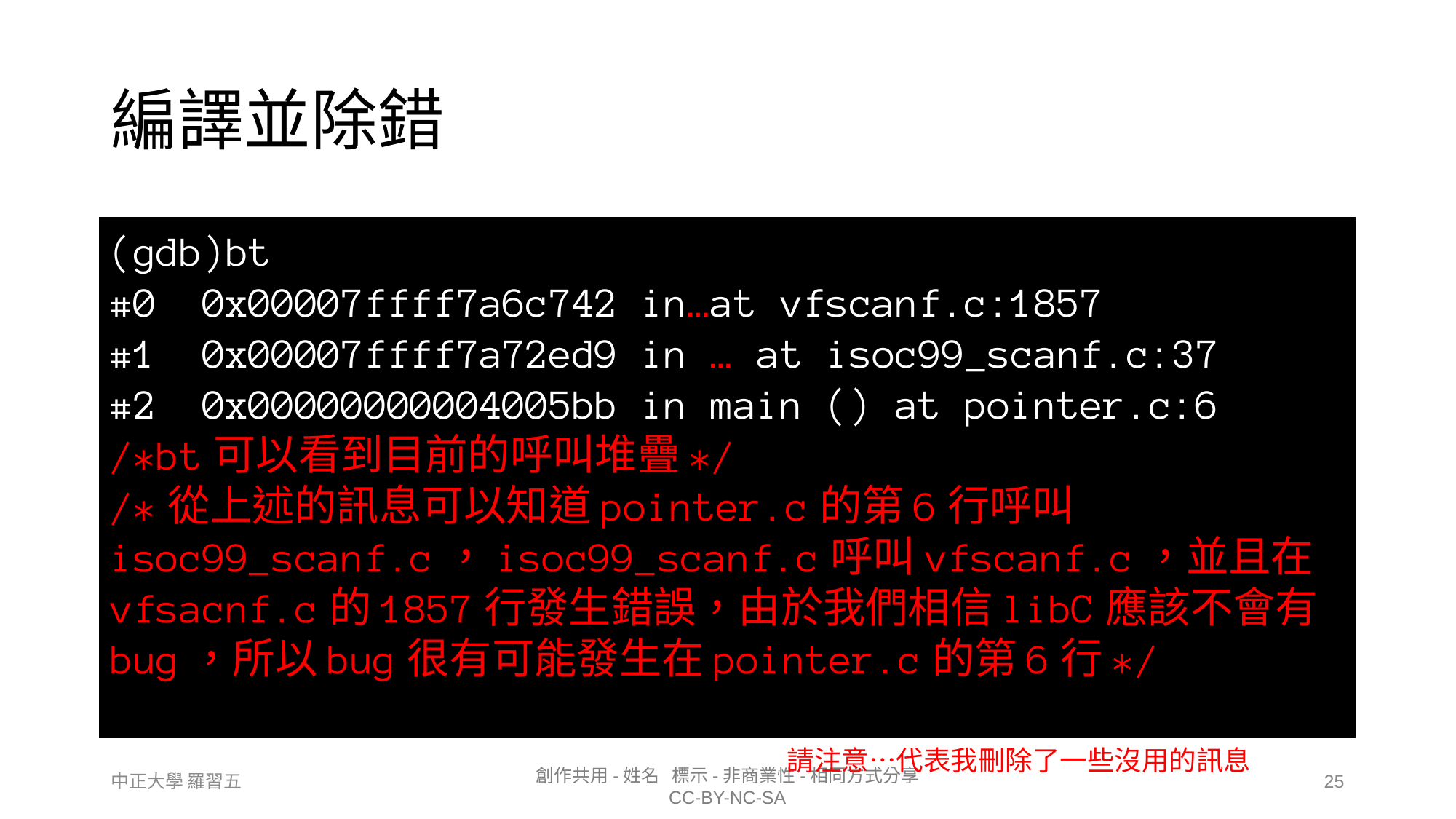

# 編譯並除錯
(gdb)bt
#0  0x00007ffff7a6c742 in…at vfscanf.c:1857
#1  0x00007ffff7a72ed9 in … at isoc99_scanf.c:37
#2  0x00000000004005bb in main () at pointer.c:6
/*bt可以看到目前的呼叫堆疊*/
/*從上述的訊息可以知道pointer.c的第6行呼叫isoc99_scanf.c，isoc99_scanf.c呼叫vfscanf.c，並且在vfsacnf.c的1857行發生錯誤，由於我們相信libC應該不會有bug，所以bug很有可能發生在pointer.c的第6行*/
請注意…代表我刪除了一些沒用的訊息
25